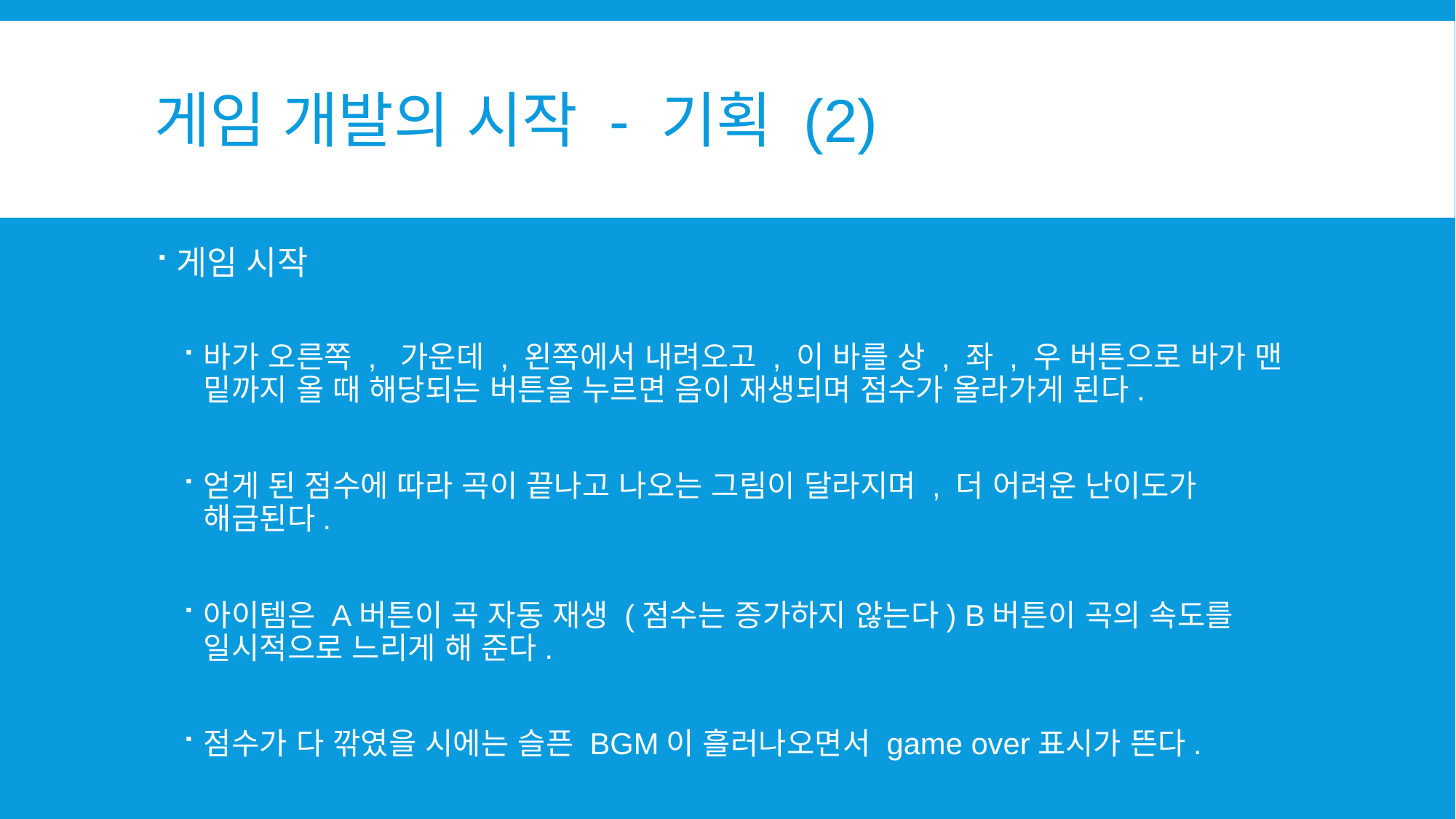

# 게임 개발의 시작 - 기획 (2)
게임 시작

바가 오른쪽 ,  가운데 , 왼쪽에서 내려오고 , 이 바를 상 , 좌 , 우 버튼으로 바가 맨 밑까지 올 때 해당되는 버튼을 누르면 음이 재생되며 점수가 올라가게 된다.

얻게 된 점수에 따라 곡이 끝나고 나오는 그림이 달라지며 , 더 어려운 난이도가 해금된다.

아이템은 A버튼이 곡 자동 재생 (점수는 증가하지 않는다) B버튼이 곡의 속도를 일시적으로 느리게 해 준다.

점수가 다 깎였을 시에는 슬픈 BGM이 흘러나오면서 game over표시가 뜬다.